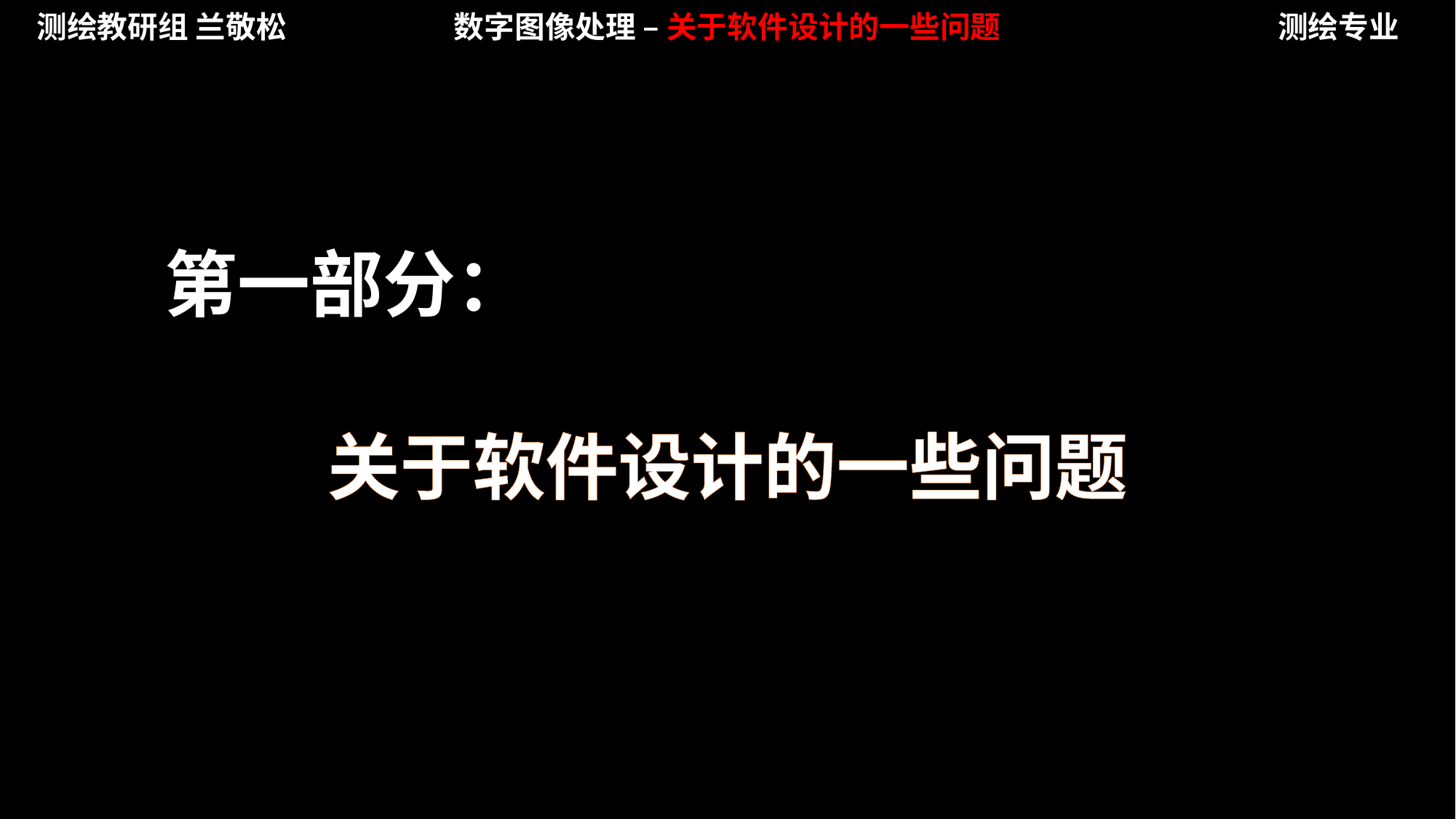

测绘教研组 兰敬松
数字图像处理 – 关于软件设计的一些问题
测绘专业
第一部分：
关于软件设计的一些问题